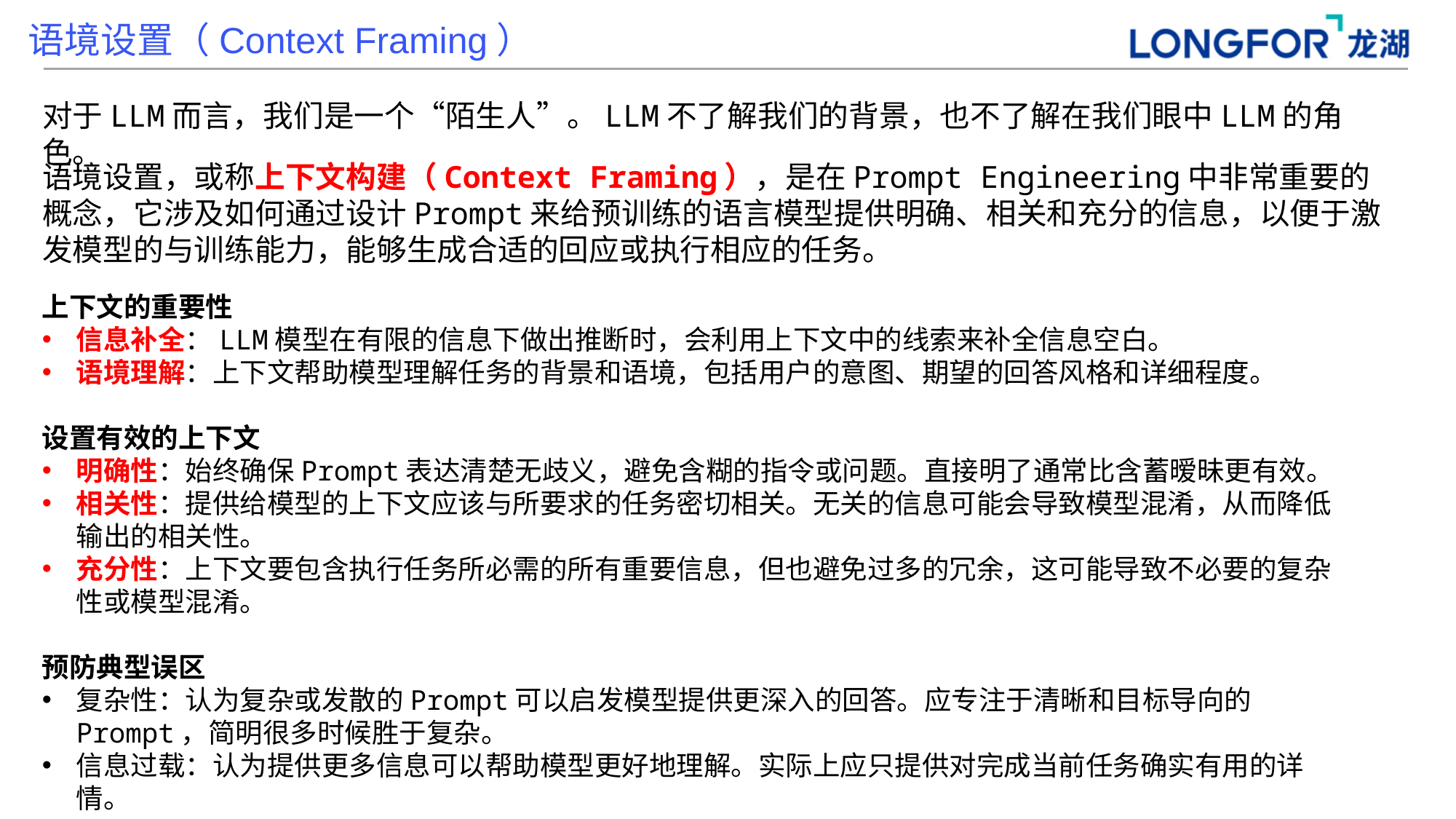

语境设置（Context Framing）
对于LLM而言，我们是一个“陌生人”。LLM不了解我们的背景，也不了解在我们眼中LLM的角色。
语境设置，或称上下文构建（Context Framing），是在Prompt Engineering中非常重要的概念，它涉及如何通过设计Prompt来给预训练的语言模型提供明确、相关和充分的信息，以便于激发模型的与训练能力，能够生成合适的回应或执行相应的任务。
上下文的重要性
信息补全：LLM模型在有限的信息下做出推断时，会利用上下文中的线索来补全信息空白。
语境理解：上下文帮助模型理解任务的背景和语境，包括用户的意图、期望的回答风格和详细程度。

设置有效的上下文
明确性：始终确保Prompt表达清楚无歧义，避免含糊的指令或问题。直接明了通常比含蓄暧昧更有效。
相关性：提供给模型的上下文应该与所要求的任务密切相关。无关的信息可能会导致模型混淆，从而降低输出的相关性。
充分性：上下文要包含执行任务所必需的所有重要信息，但也避免过多的冗余，这可能导致不必要的复杂性或模型混淆。

预防典型误区
复杂性：认为复杂或发散的Prompt可以启发模型提供更深入的回答。应专注于清晰和目标导向的Prompt，简明很多时候胜于复杂。
信息过载：认为提供更多信息可以帮助模型更好地理解。实际上应只提供对完成当前任务确实有用的详情。